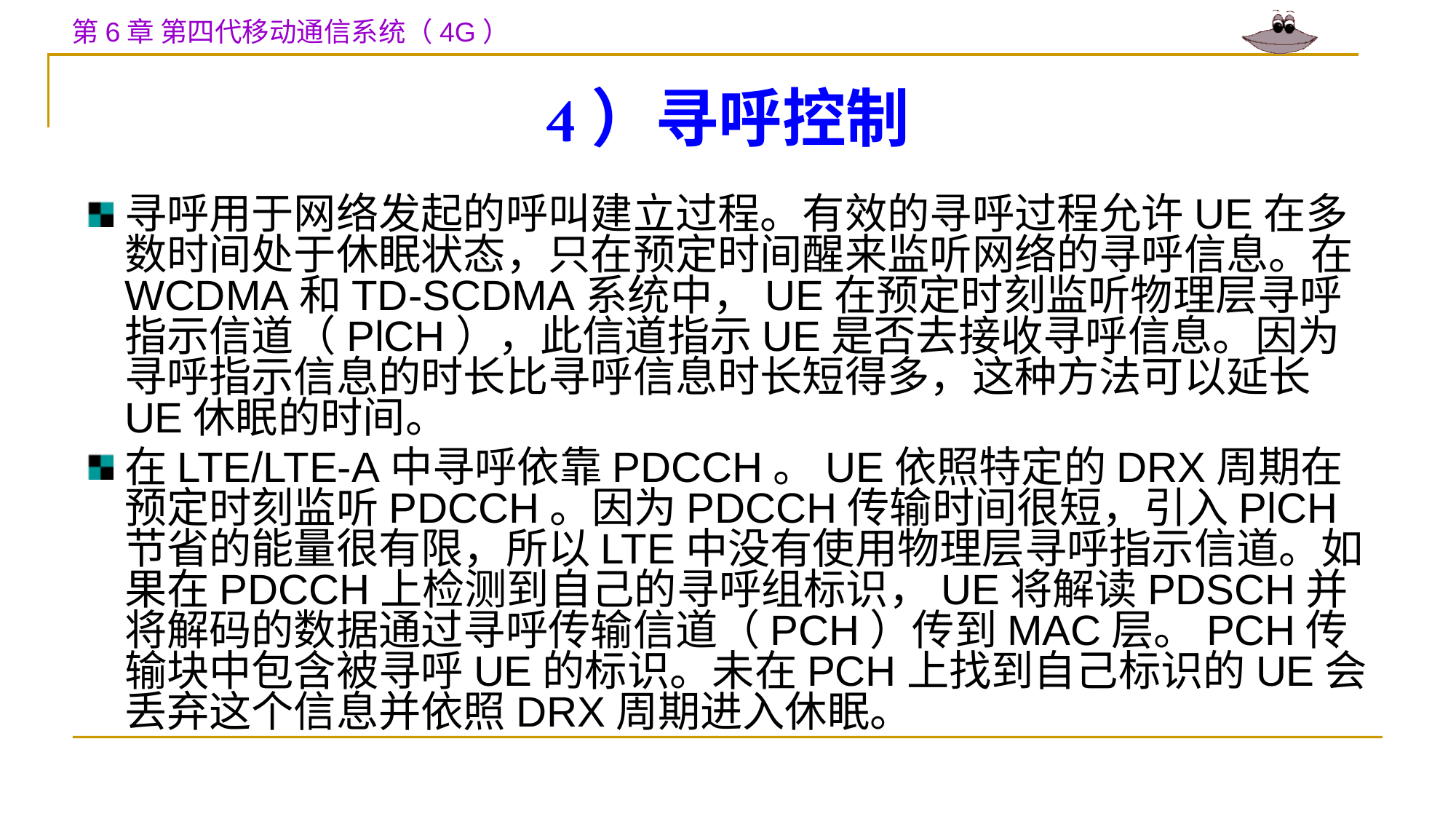

# 4）寻呼控制
寻呼用于网络发起的呼叫建立过程。有效的寻呼过程允许UE在多数时间处于休眠状态，只在预定时间醒来监听网络的寻呼信息。在WCDMA和TD-SCDMA系统中，UE在预定时刻监听物理层寻呼指示信道（PlCH），此信道指示UE是否去接收寻呼信息。因为寻呼指示信息的时长比寻呼信息时长短得多，这种方法可以延长UE休眠的时间。
在LTE/LTE-A中寻呼依靠PDCCH。UE依照特定的DRX周期在预定时刻监听PDCCH。因为PDCCH传输时间很短，引入PlCH节省的能量很有限，所以LTE中没有使用物理层寻呼指示信道。如果在PDCCH上检测到自己的寻呼组标识，UE将解读PDSCH并将解码的数据通过寻呼传输信道（PCH）传到MAC层。PCH传输块中包含被寻呼UE的标识。未在PCH上找到自己标识的UE会丢弃这个信息并依照DRX周期进入休眠。